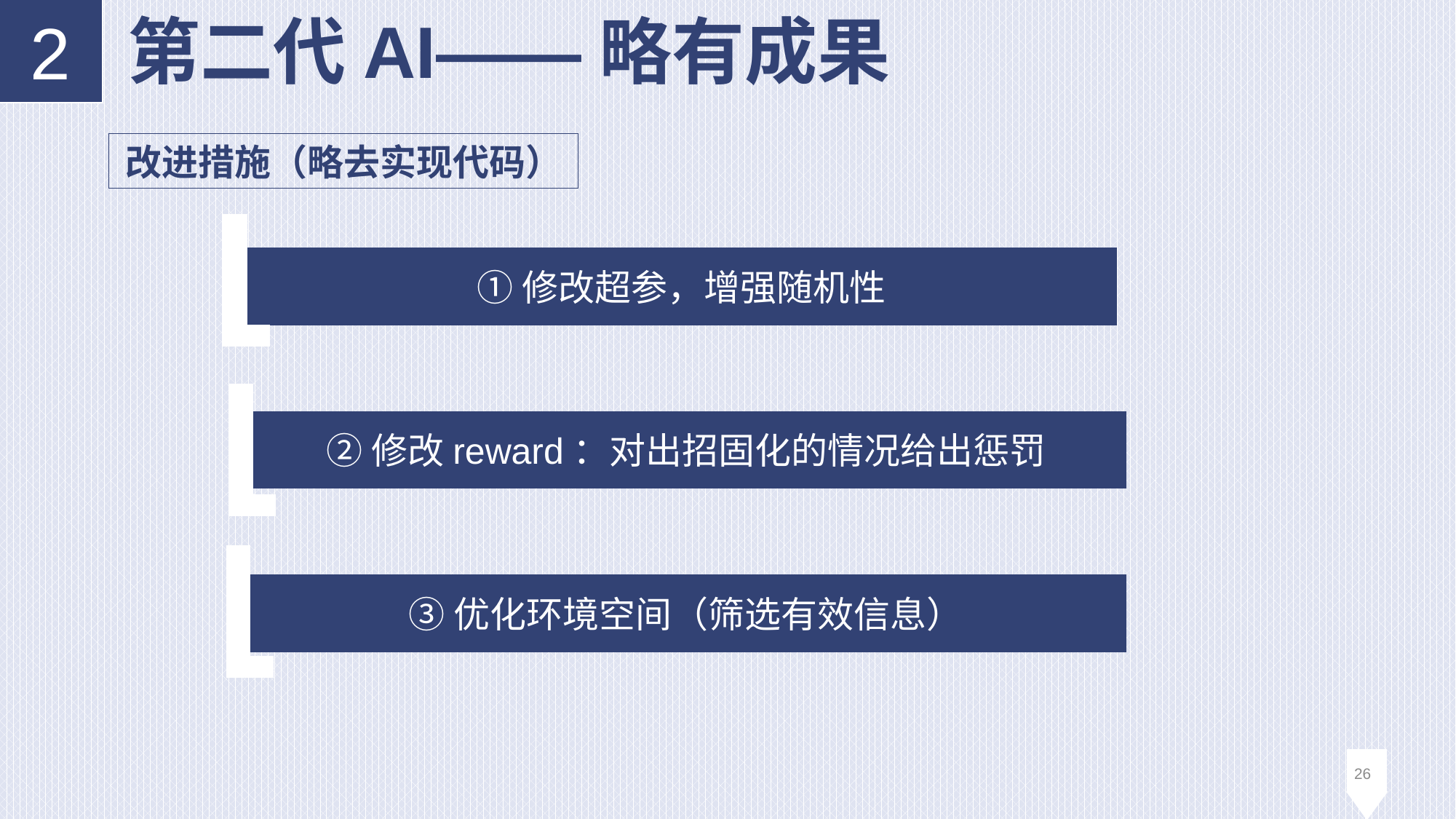

第二代AI——略有成果
2
改进措施（略去实现代码）

①修改超参，增强随机性

②修改reward：对出招固化的情况给出惩罚

③优化环境空间（筛选有效信息）

26